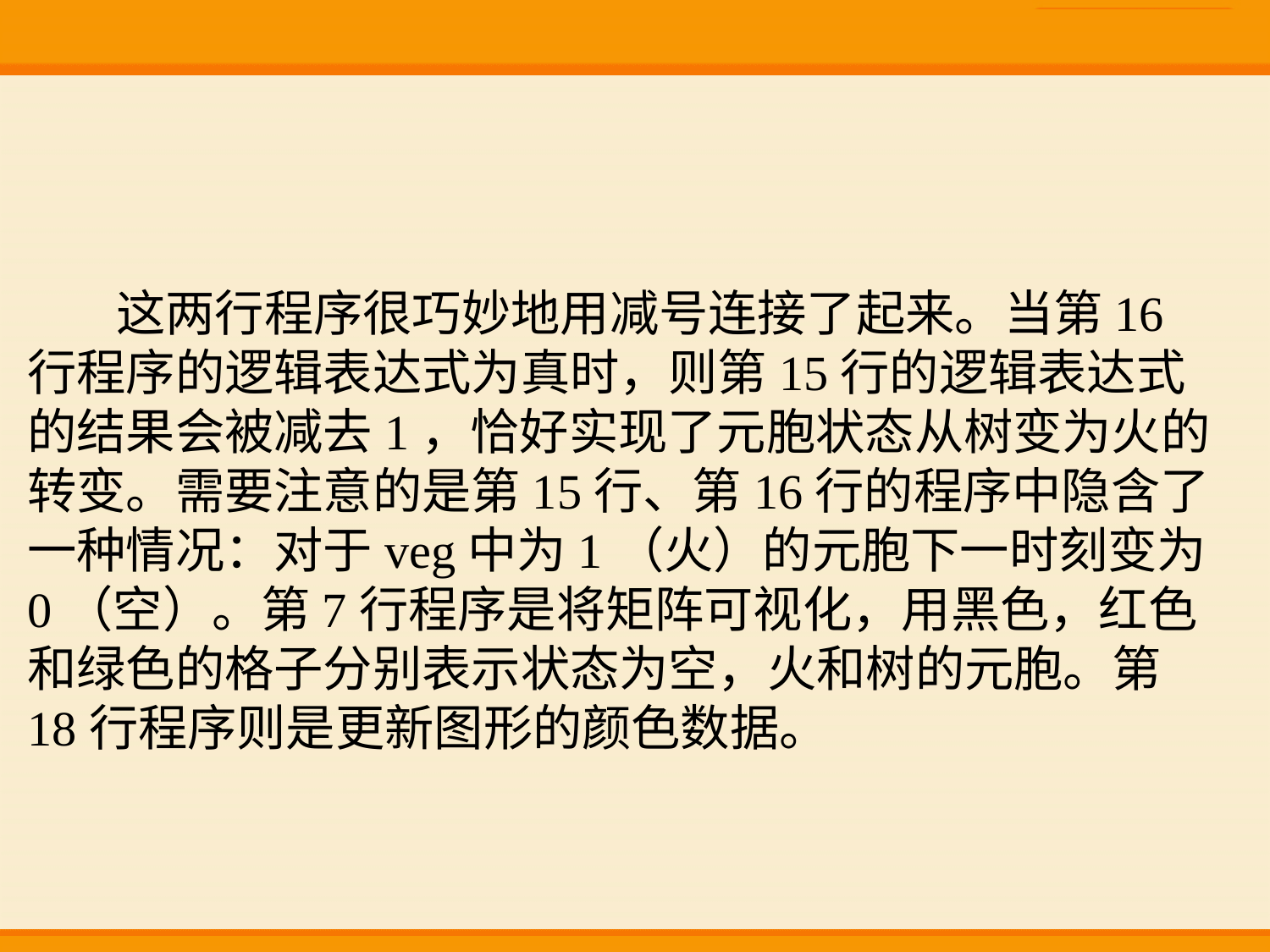

这两行程序很巧妙地用减号连接了起来。当第16行程序的逻辑表达式为真时，则第15行的逻辑表达式的结果会被减去1，恰好实现了元胞状态从树变为火的转变。需要注意的是第15行、第16行的程序中隐含了一种情况：对于veg中为1（火）的元胞下一时刻变为0（空）。第7行程序是将矩阵可视化，用黑色，红色和绿色的格子分别表示状态为空，火和树的元胞。第18行程序则是更新图形的颜色数据。